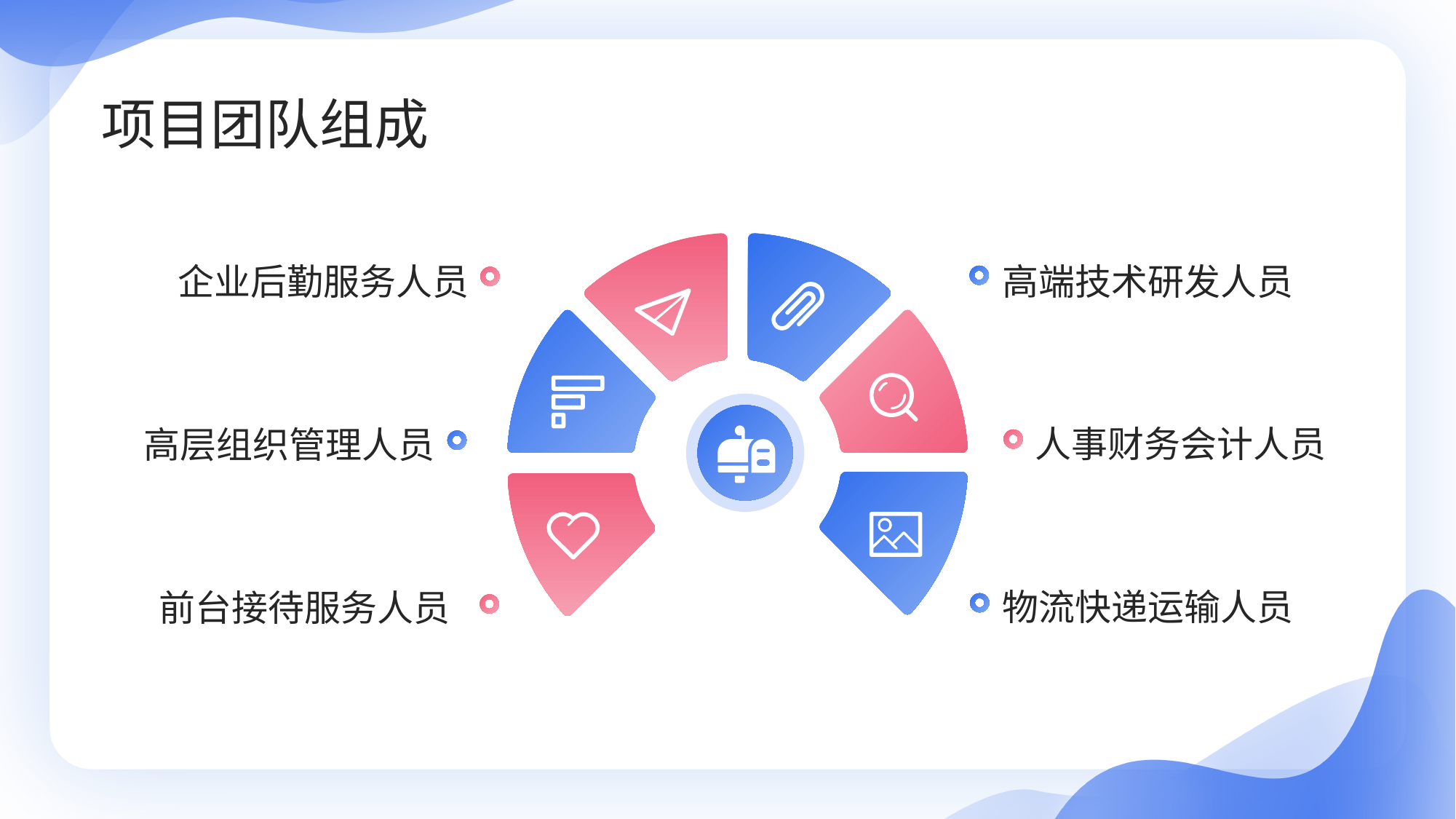

项目团队组成
企业后勤服务人员
高端技术研发人员

人事财务会计人员
高层组织管理人员

物流快递运输人员
前台接待服务人员